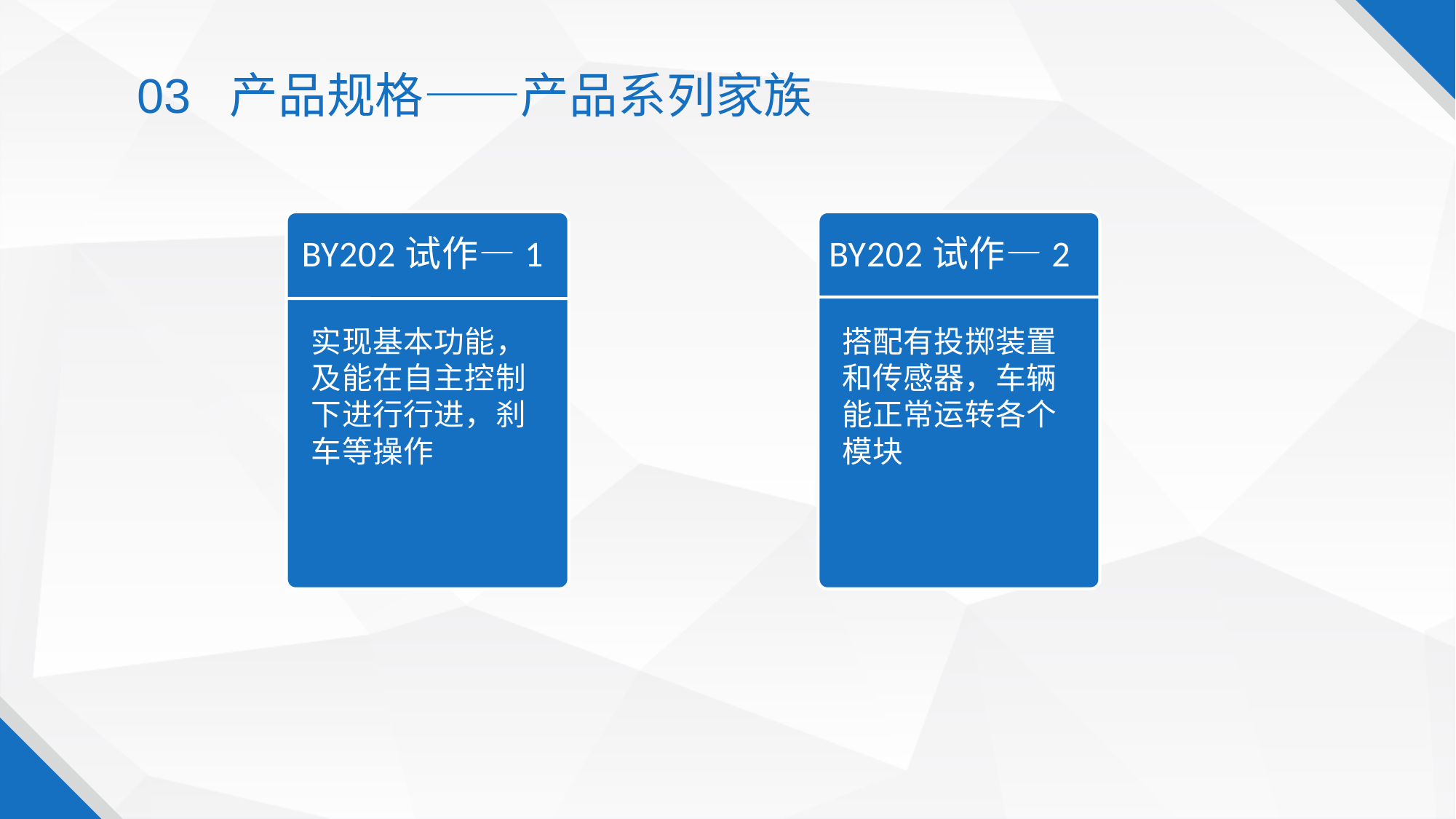

03  产品规格——产品系列家族

BY202试作—1
BY202试作—2

实现基本功能，及能在自主控制下进行行进，刹车等操作
搭配有投掷装置和传感器，车辆能正常运转各个模块